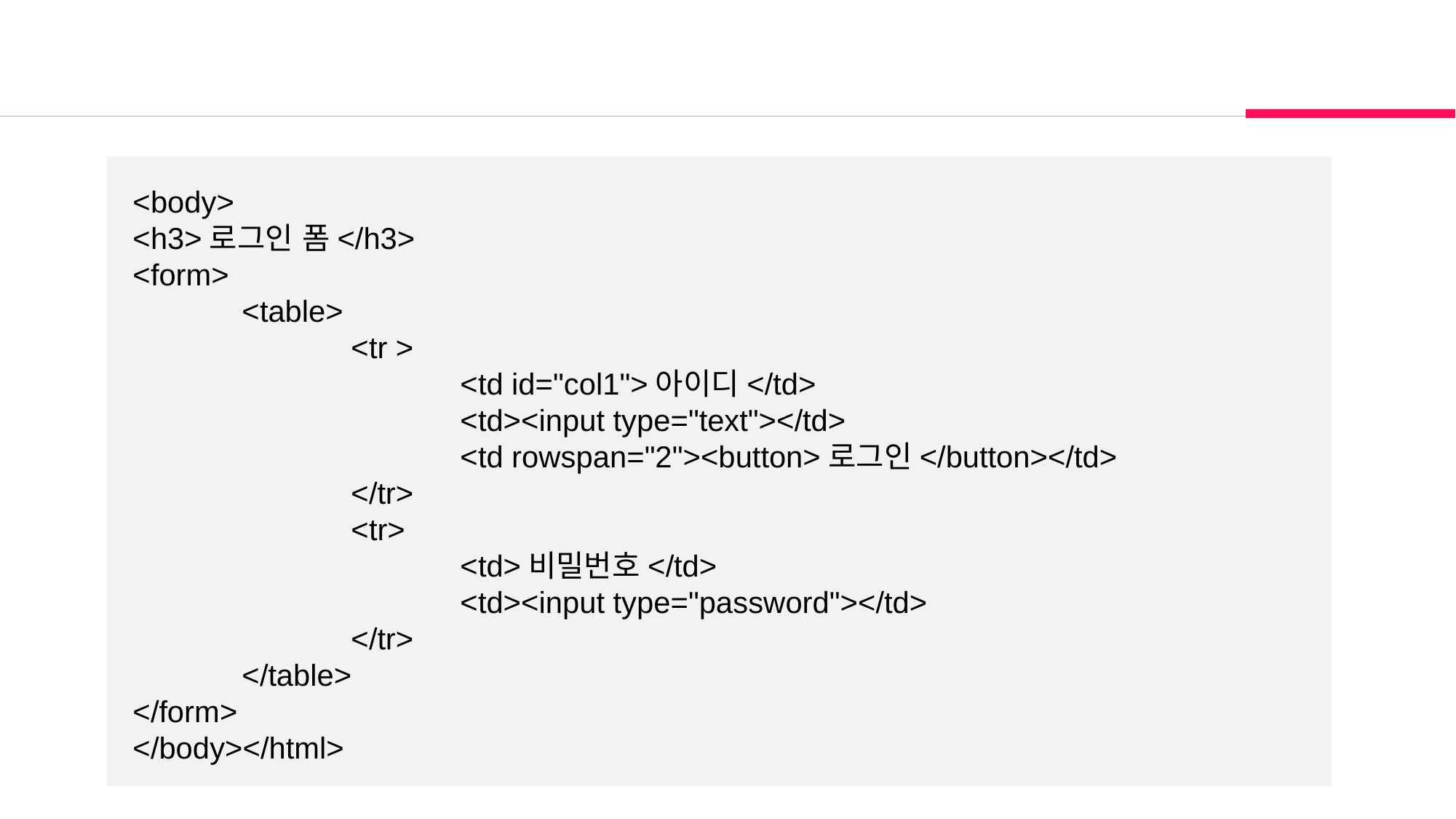

<body>
<h3>로그인 폼</h3>
<form>
    	<table>
    		<tr >
       			<td id="col1">아이디</td>
        			<td><input type="text"></td>
        			<td rowspan="2"><button>로그인</button></td>
    		</tr>
    		<tr>
        			<td>비밀번호</td>
        			<td><input type="password"></td>
    		</tr>
	</table>
</form>
</body></html>